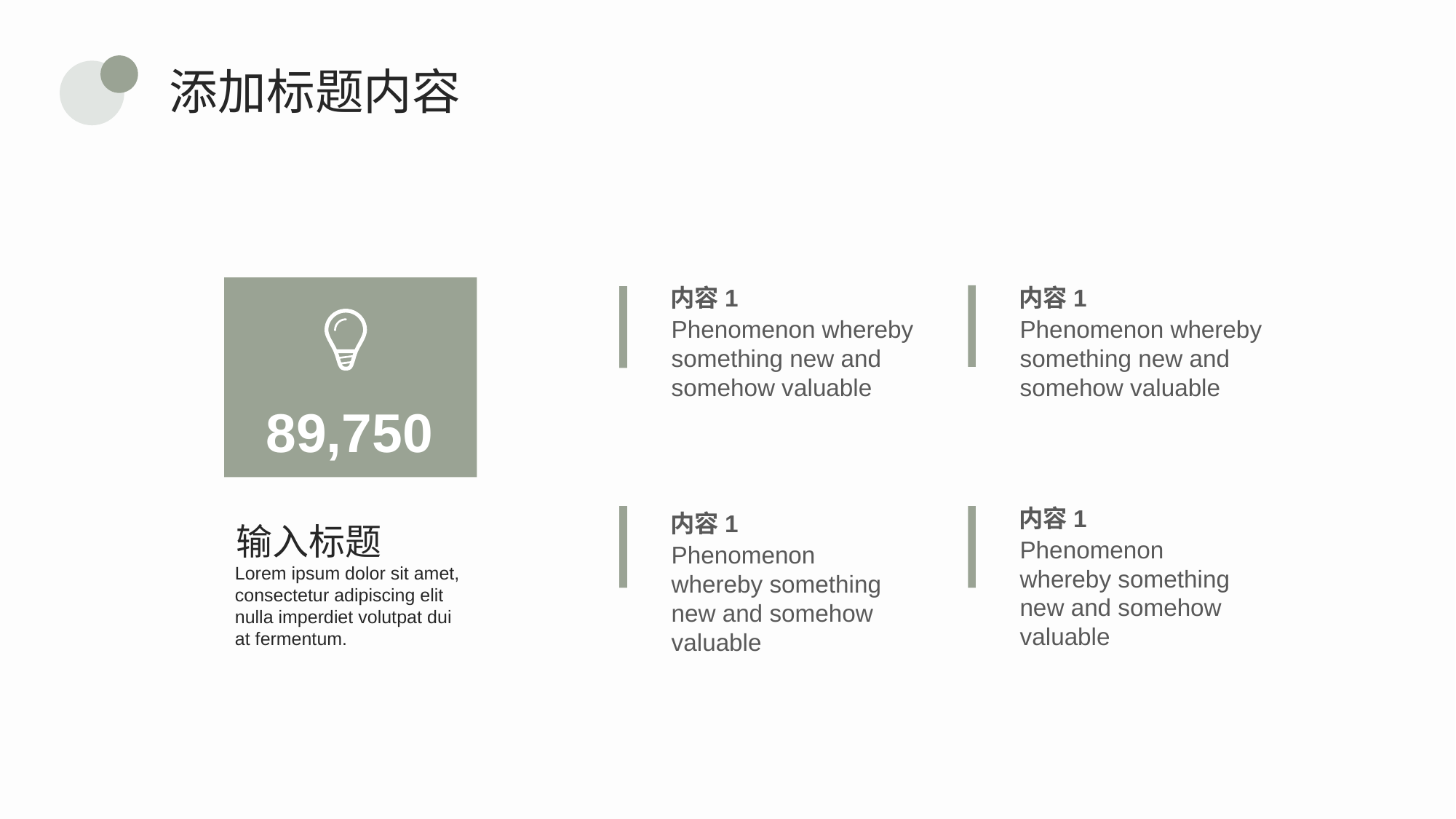

添加标题内容

内容1
内容1

Phenomenon whereby something new and somehow valuable
Phenomenon whereby something new and somehow valuable

89,750
内容1
内容1

输入标题
Lorem ipsum dolor sit amet, consectetur adipiscing elit nulla imperdiet volutpat dui at fermentum.
Phenomenon whereby something new and somehow valuable
Phenomenon whereby something new and somehow valuable